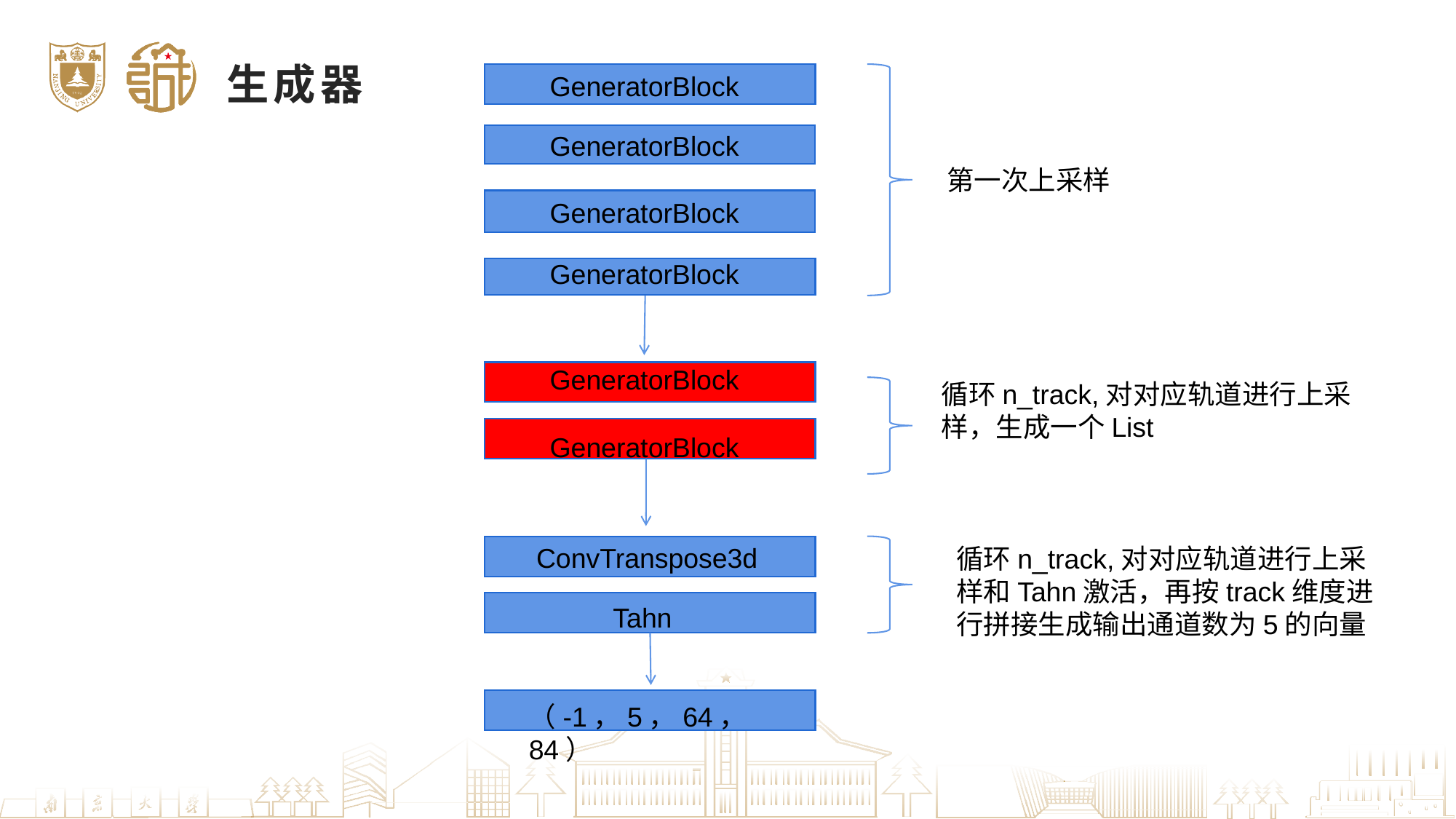

生成器

GeneratorBlock

GeneratorBlock
第一次上采样
GeneratorBlock

GeneratorBlock

GeneratorBlock
循环n_track,对对应轨道进行上采样，生成一个List

GeneratorBlock

ConvTranspose3d

循环n_track,对对应轨道进行上采样和Tahn激活，再按track维度进行拼接生成输出通道数为5的向量

Tahn
（-1，5，64，84）